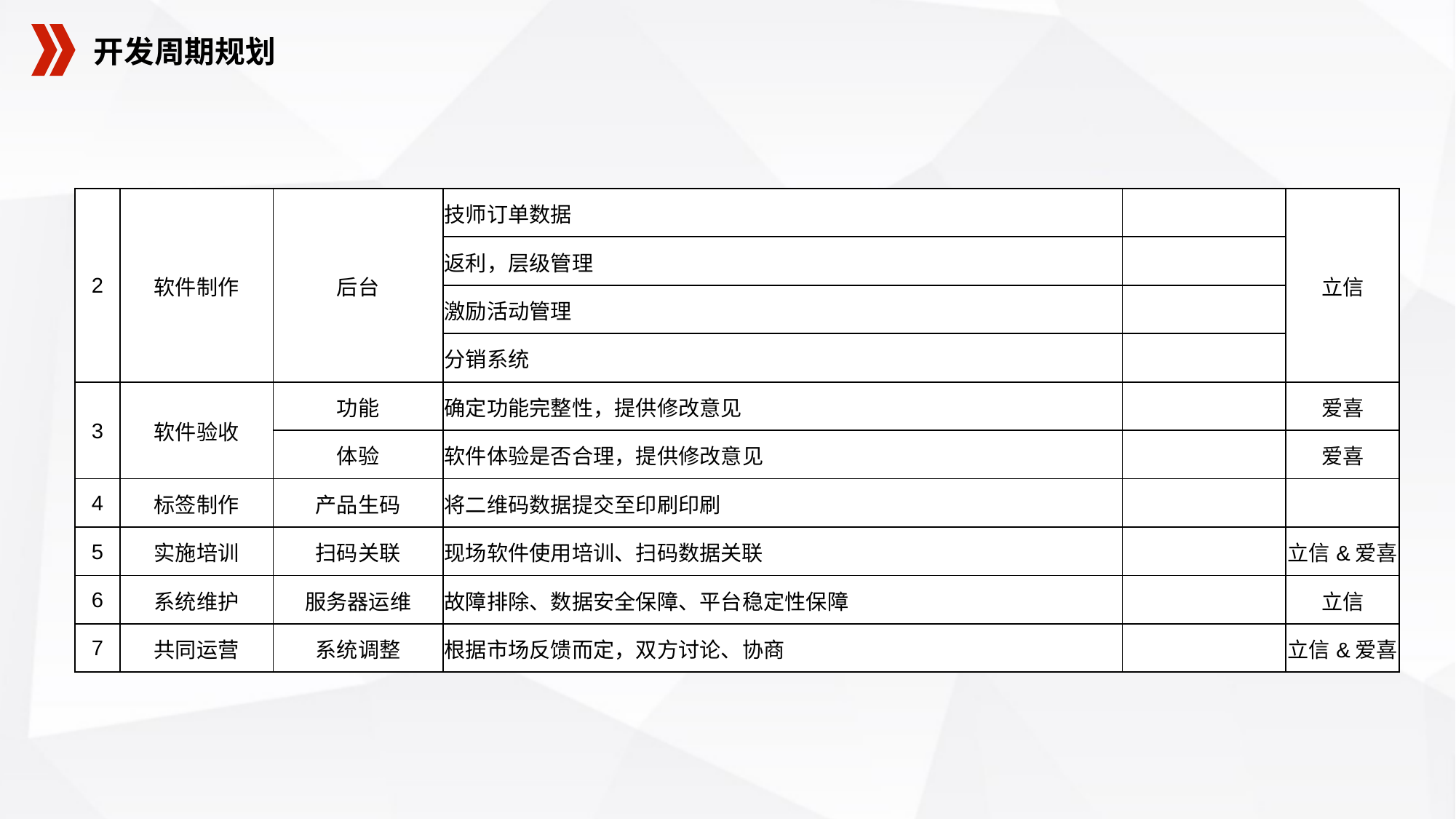

开发周期规划
| 2 | 软件制作 | 后台 | 技师订单数据 |  | 立信 |
| --- | --- | --- | --- | --- | --- |
|  |  |  | 返利，层级管理 |  |  |
|  |  |  | 激励活动管理 |  |  |
|  |  |  | 分销系统 |  |  |
| 3 | 软件验收 | 功能 | 确定功能完整性，提供修改意见 |  | 爱喜 |
|  |  | 体验 | 软件体验是否合理，提供修改意见 |  | 爱喜 |
| 4 | 标签制作 | 产品生码 | 将二维码数据提交至印刷印刷 |  |  |
| 5 | 实施培训 | 扫码关联 | 现场软件使用培训、扫码数据关联 |  | 立信&爱喜 |
| 6 | 系统维护 | 服务器运维 | 故障排除、数据安全保障、平台稳定性保障 |  | 立信 |
| 7 | 共同运营 | 系统调整 | 根据市场反馈而定，双方讨论、协商 |  | 立信&爱喜 |